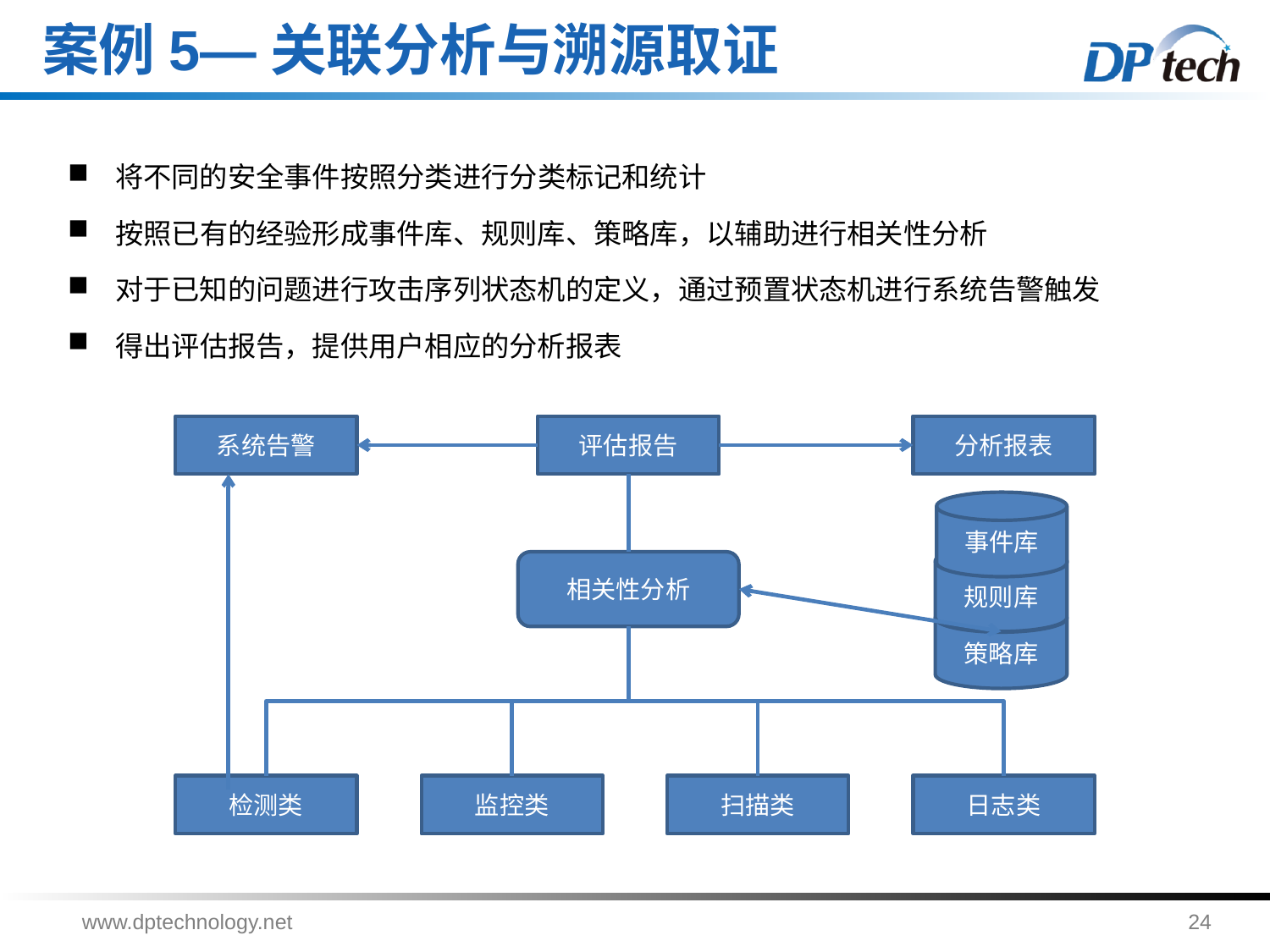

案例5—关联分析与溯源取证
将不同的安全事件按照分类进行分类标记和统计
按照已有的经验形成事件库、规则库、策略库，以辅助进行相关性分析
对于已知的问题进行攻击序列状态机的定义，通过预置状态机进行系统告警触发
得出评估报告，提供用户相应的分析报表
系统告警
评估报告
分析报表
事件库
规则库
策略库
相关性分析
检测类
监控类
日志类
扫描类